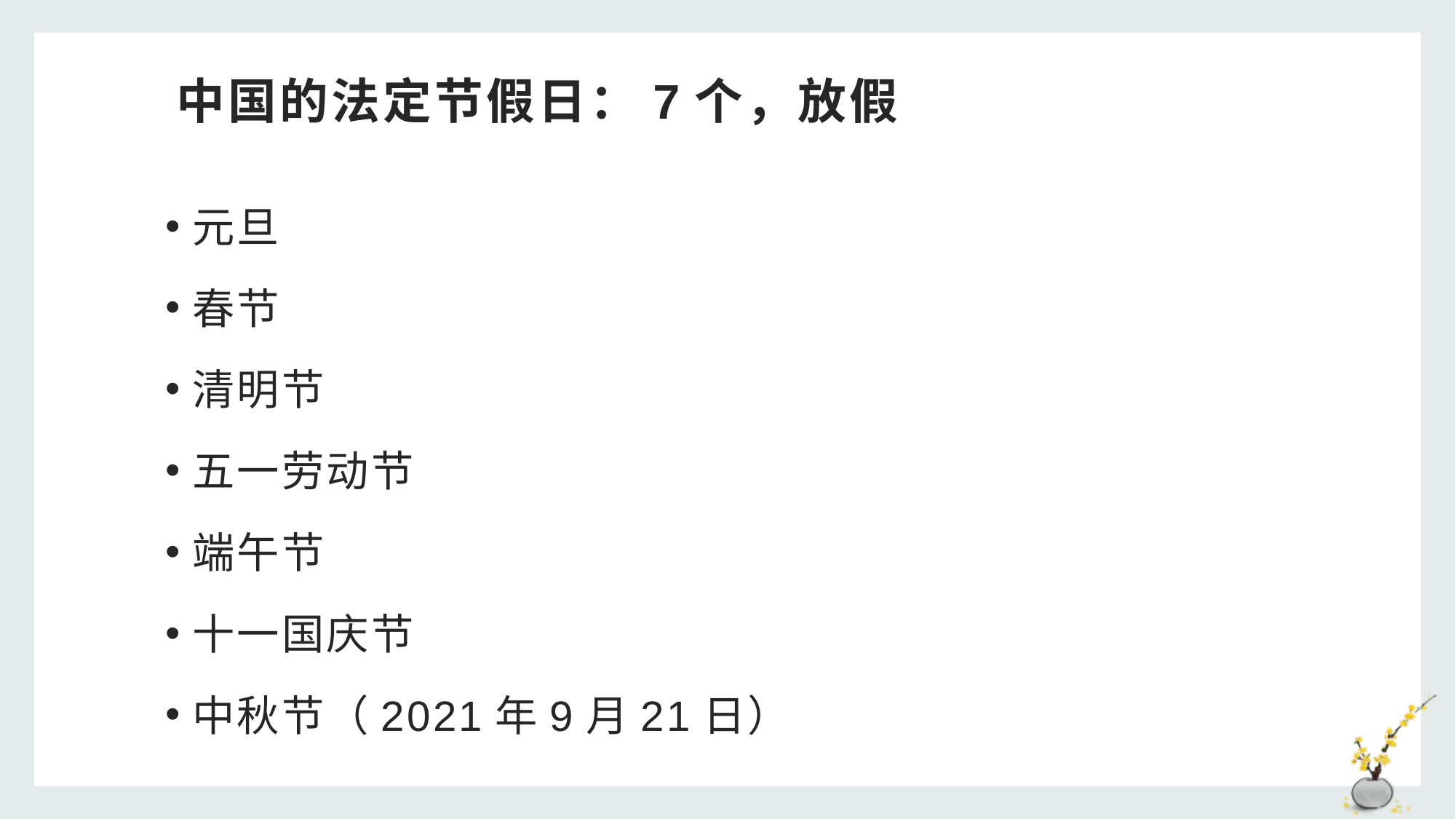

# 中国的法定节假日：7个，放假
元旦
春节
清明节
五一劳动节
端午节
十一国庆节
中秋节（2021年9月21日）